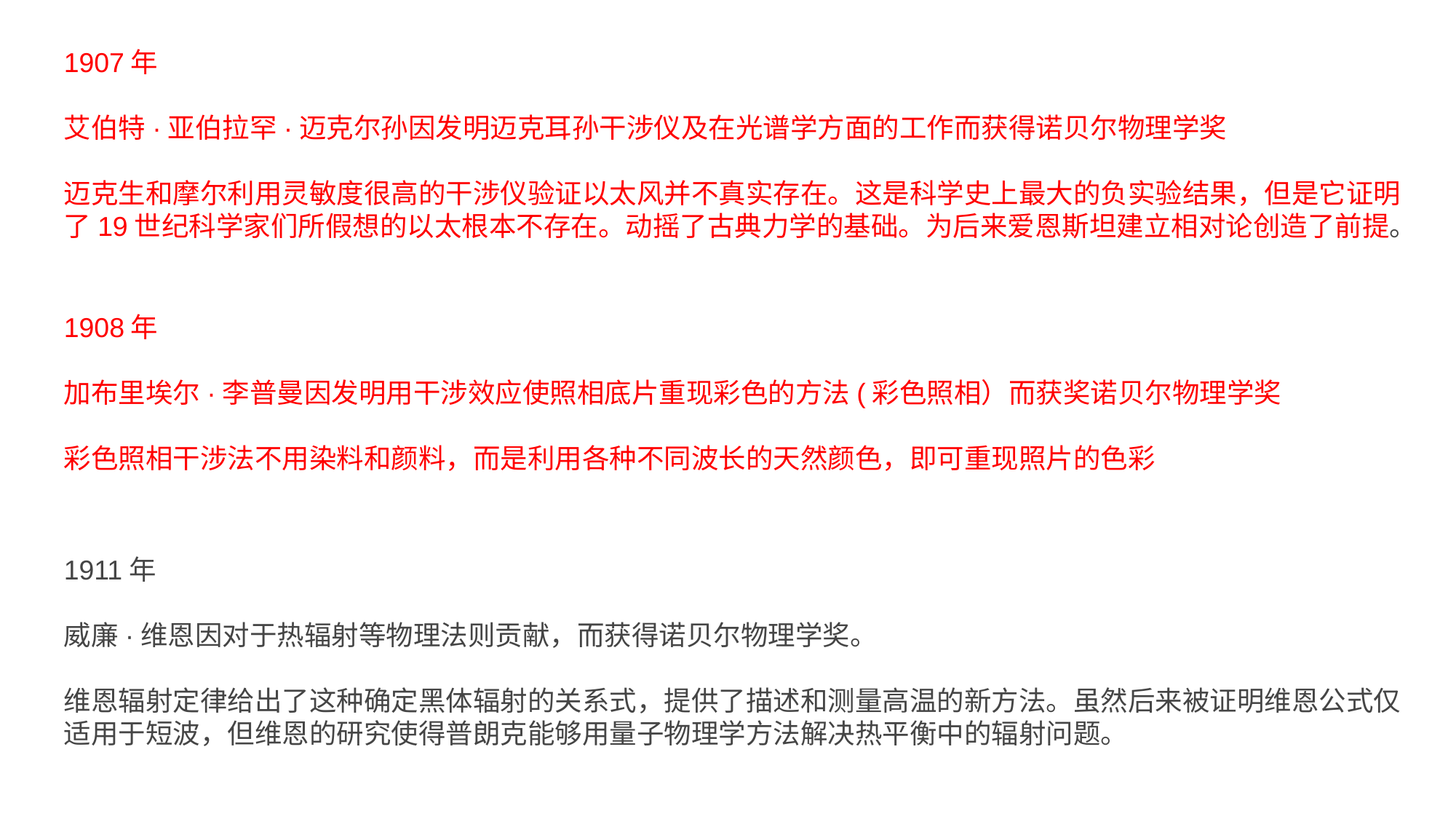

1907年
艾伯特·亚伯拉罕·迈克尔孙因发明迈克耳孙干涉仪及在光谱学方面的工作而获得诺贝尔物理学奖
迈克生和摩尔利用灵敏度很高的干涉仪验证以太风并不真实存在。这是科学史上最大的负实验结果，但是它证明了19世纪科学家们所假想的以太根本不存在。动摇了古典力学的基础。为后来爱恩斯坦建立相对论创造了前提。
1908年
加布里埃尔·李普曼因发明用干涉效应使照相底片重现彩色的方法(彩色照相）而获奖诺贝尔物理学奖
彩色照相干涉法不用染料和颜料，而是利用各种不同波长的天然颜色，即可重现照片的色彩
1911年
威廉·维恩因对于热辐射等物理法则贡献，而获得诺贝尔物理学奖。
维恩辐射定律给出了这种确定黑体辐射的关系式，提供了描述和测量高温的新方法。虽然后来被证明维恩公式仅适用于短波，但维恩的研究使得普朗克能够用量子物理学方法解决热平衡中的辐射问题。